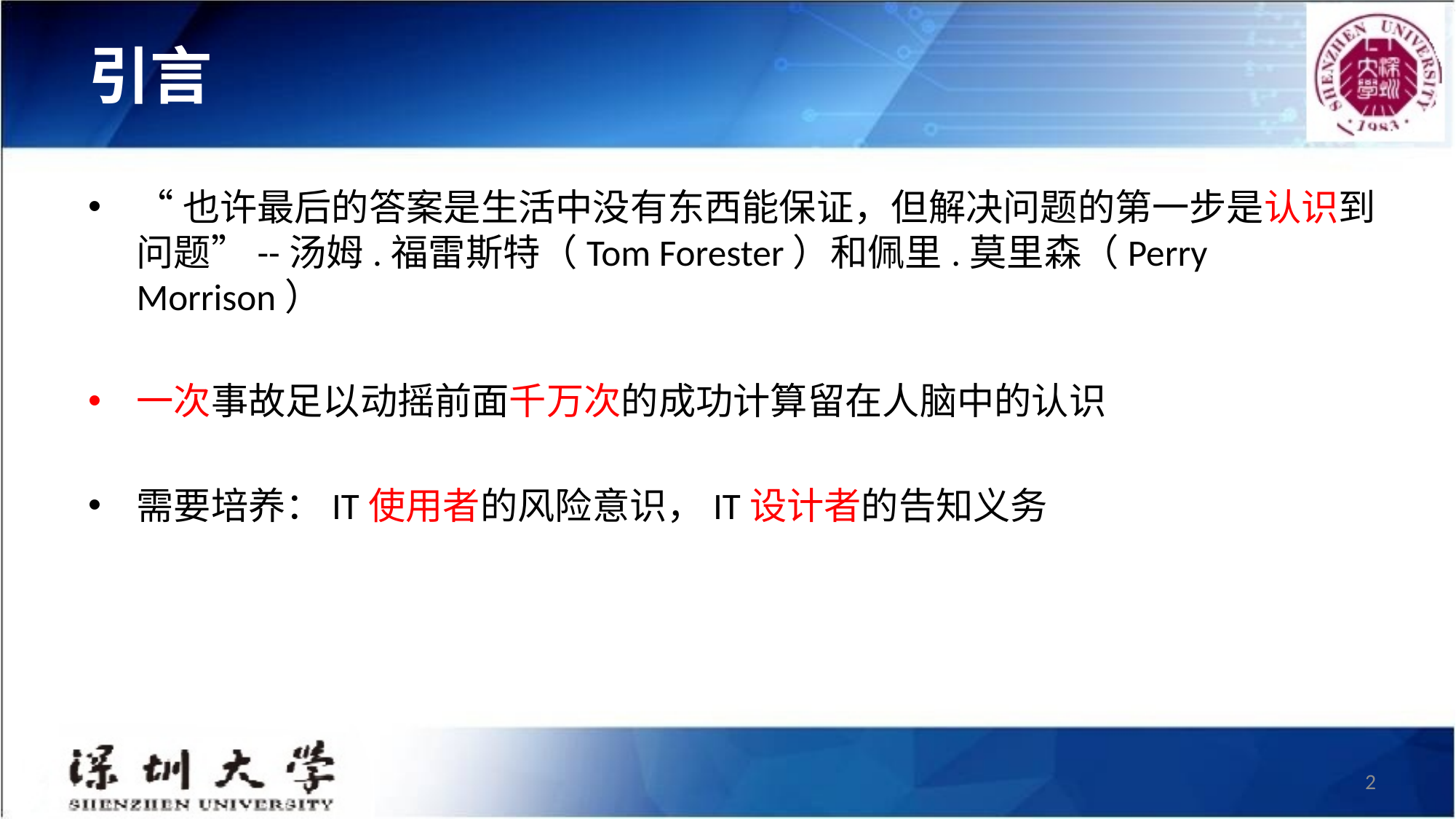

# 引言
“也许最后的答案是生活中没有东西能保证，但解决问题的第一步是认识到问题”--汤姆.福雷斯特（Tom Forester）和佩里.莫里森（Perry Morrison）

一次事故足以动摇前面千万次的成功计算留在人脑中的认识

需要培养：IT使用者的风险意识，IT设计者的告知义务
2